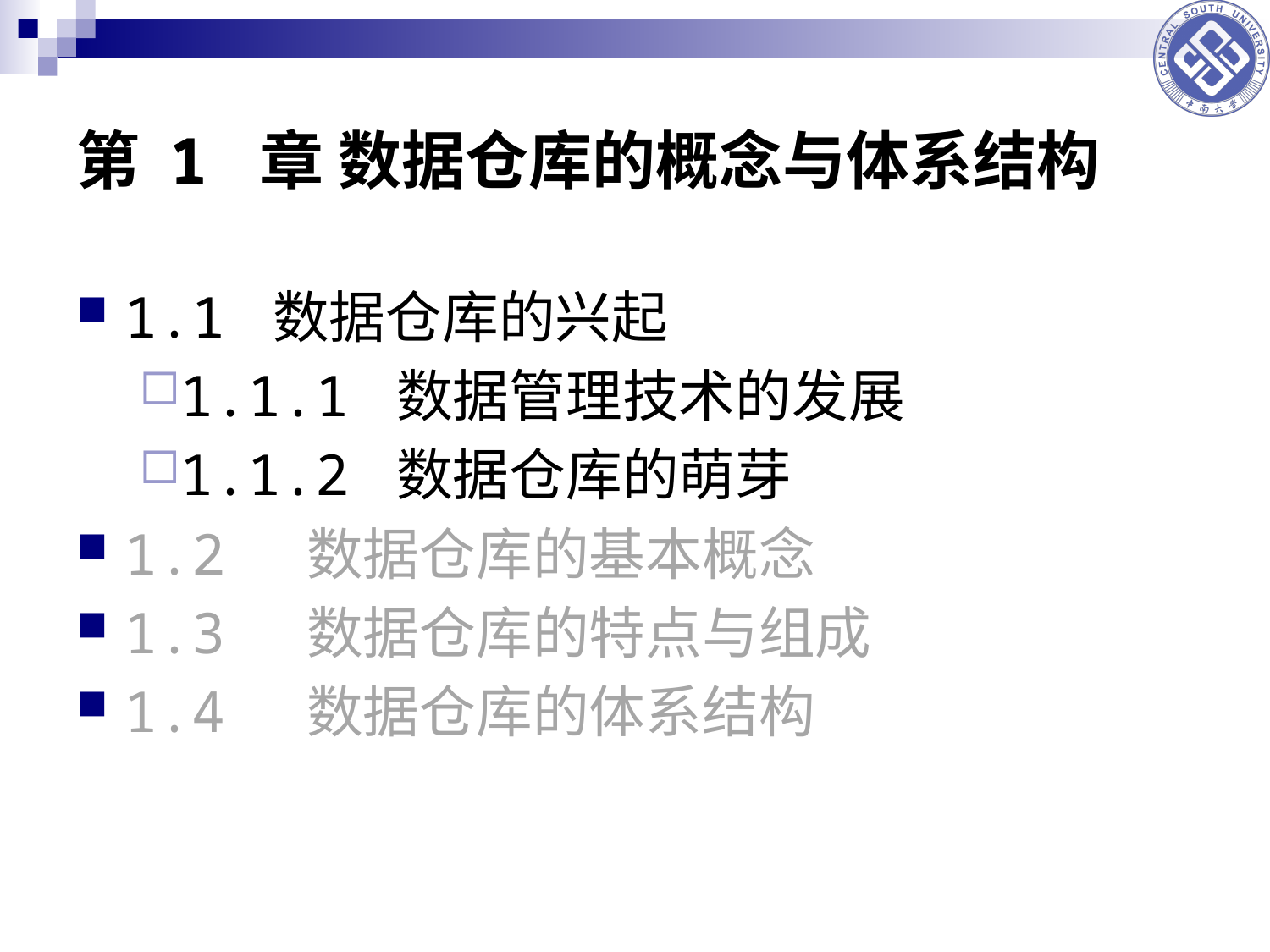

# 第 1 章 数据仓库的概念与体系结构
1.1 数据仓库的兴起
1.1.1 数据管理技术的发展
1.1.2 数据仓库的萌芽
1.2  数据仓库的基本概念
1.3  数据仓库的特点与组成
1.4  数据仓库的体系结构